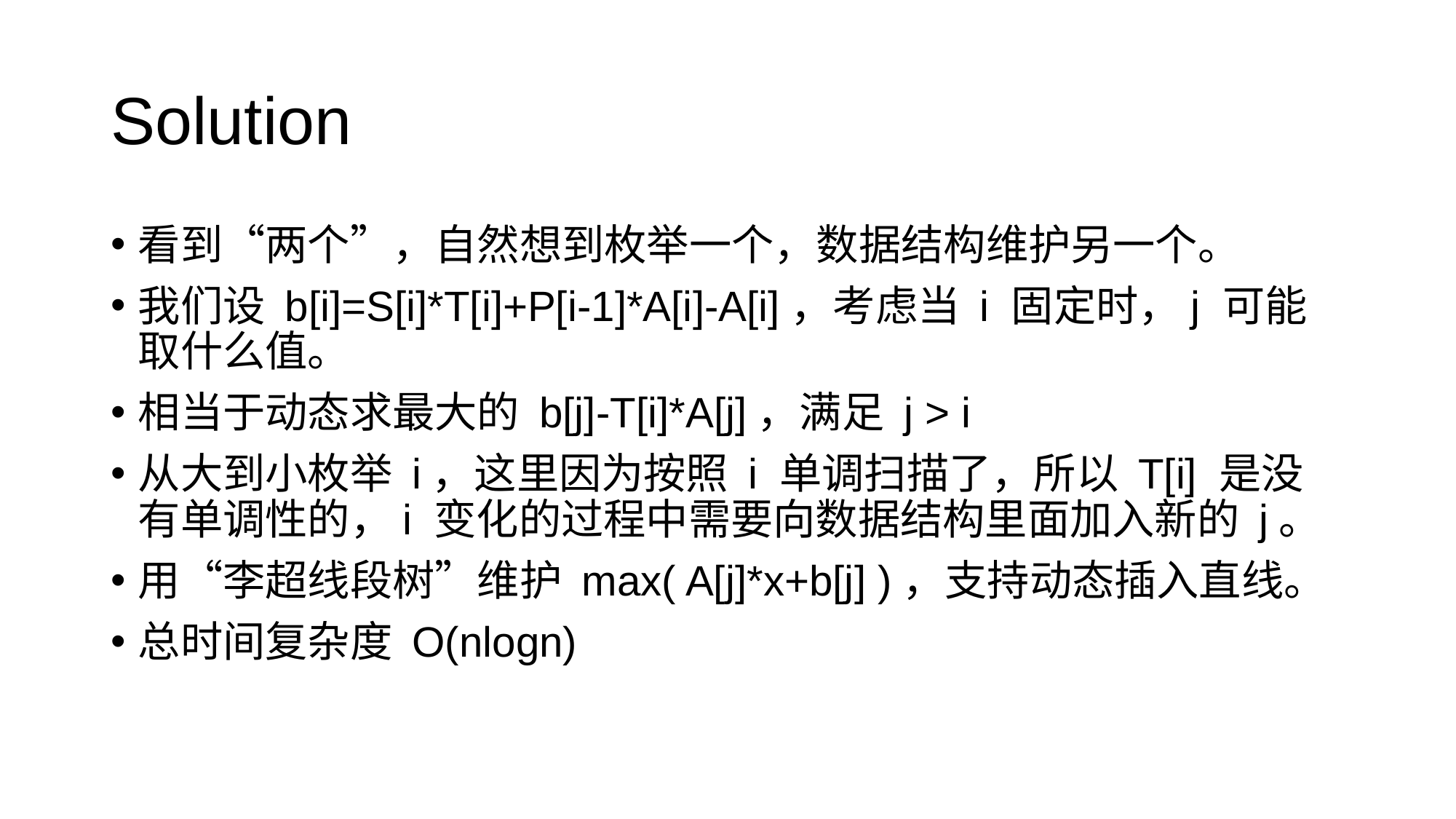

# Solution
看到“两个”，自然想到枚举一个，数据结构维护另一个。
我们设 b[i]=S[i]*T[i]+P[i-1]*A[i]-A[i]，考虑当 i 固定时，j 可能取什么值。
相当于动态求最大的 b[j]-T[i]*A[j]，满足 j > i
从大到小枚举 i，这里因为按照 i 单调扫描了，所以 T[i] 是没有单调性的，i 变化的过程中需要向数据结构里面加入新的 j。
用“李超线段树”维护 max( A[j]*x+b[j] )，支持动态插入直线。
总时间复杂度 O(nlogn)